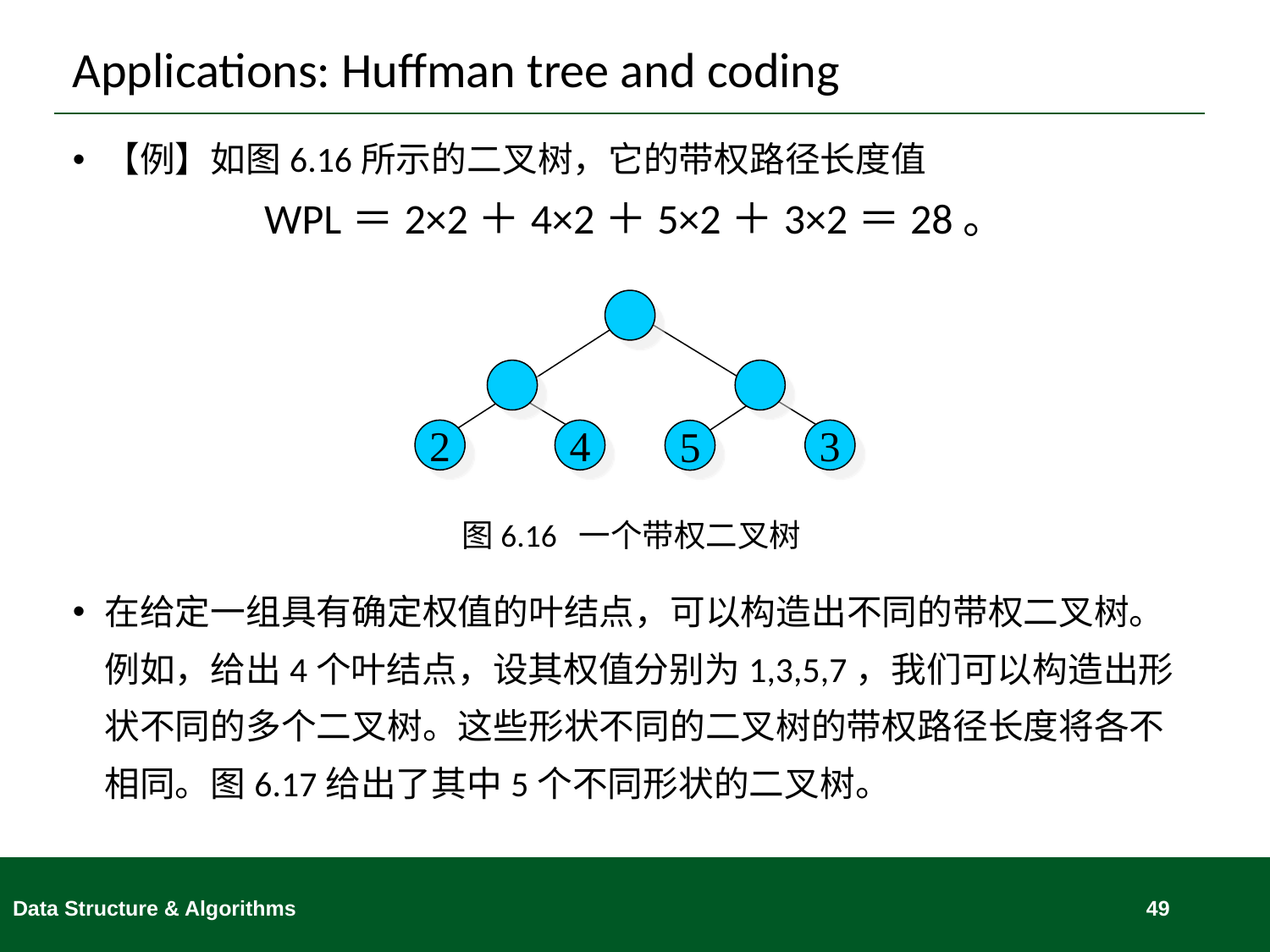

# Applications: Huffman tree and coding
【例】如图6.16所示的二叉树，它的带权路径长度值
WPL＝2×2＋4×2＋5×2＋3×2＝28。

图6.16  一个带权二叉树
在给定一组具有确定权值的叶结点，可以构造出不同的带权二叉树。例如，给出4个叶结点，设其权值分别为1,3,5,7，我们可以构造出形状不同的多个二叉树。这些形状不同的二叉树的带权路径长度将各不相同。图6.17给出了其中5个不同形状的二叉树。

2
4
3
5
Data Structure & Algorithms
49